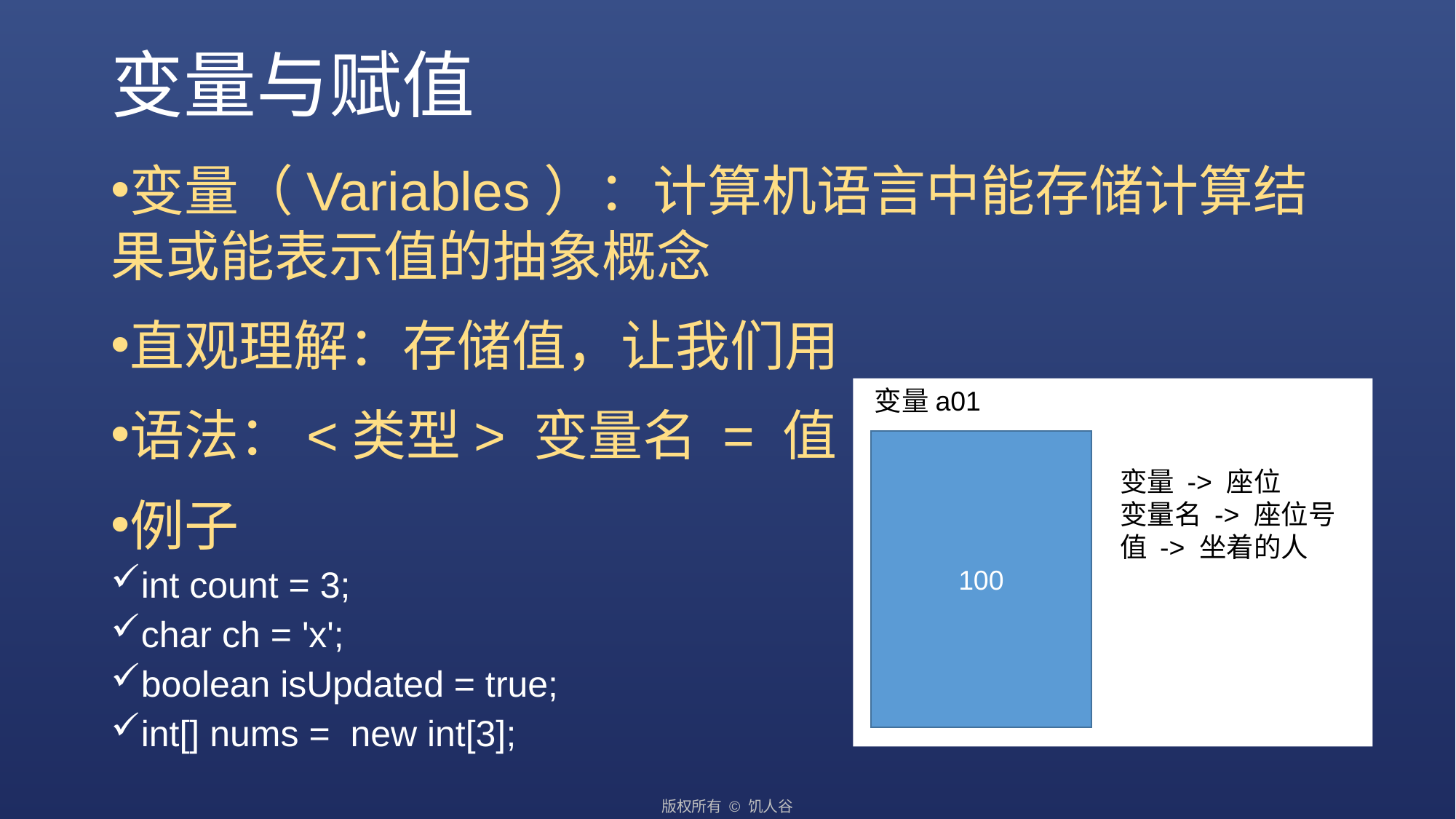

# 变量与赋值
变量（Variables）：计算机语言中能存储计算结果或能表示值的抽象概念
直观理解：存储值，让我们用
语法：<类型> 变量名 = 值;
例子
int count = 3;
char ch = 'x';
boolean isUpdated = true;
int[] nums =  new int[3];

变量a01
100
变量 -> 座位
变量名 -> 座位号
值 -> 坐着的人